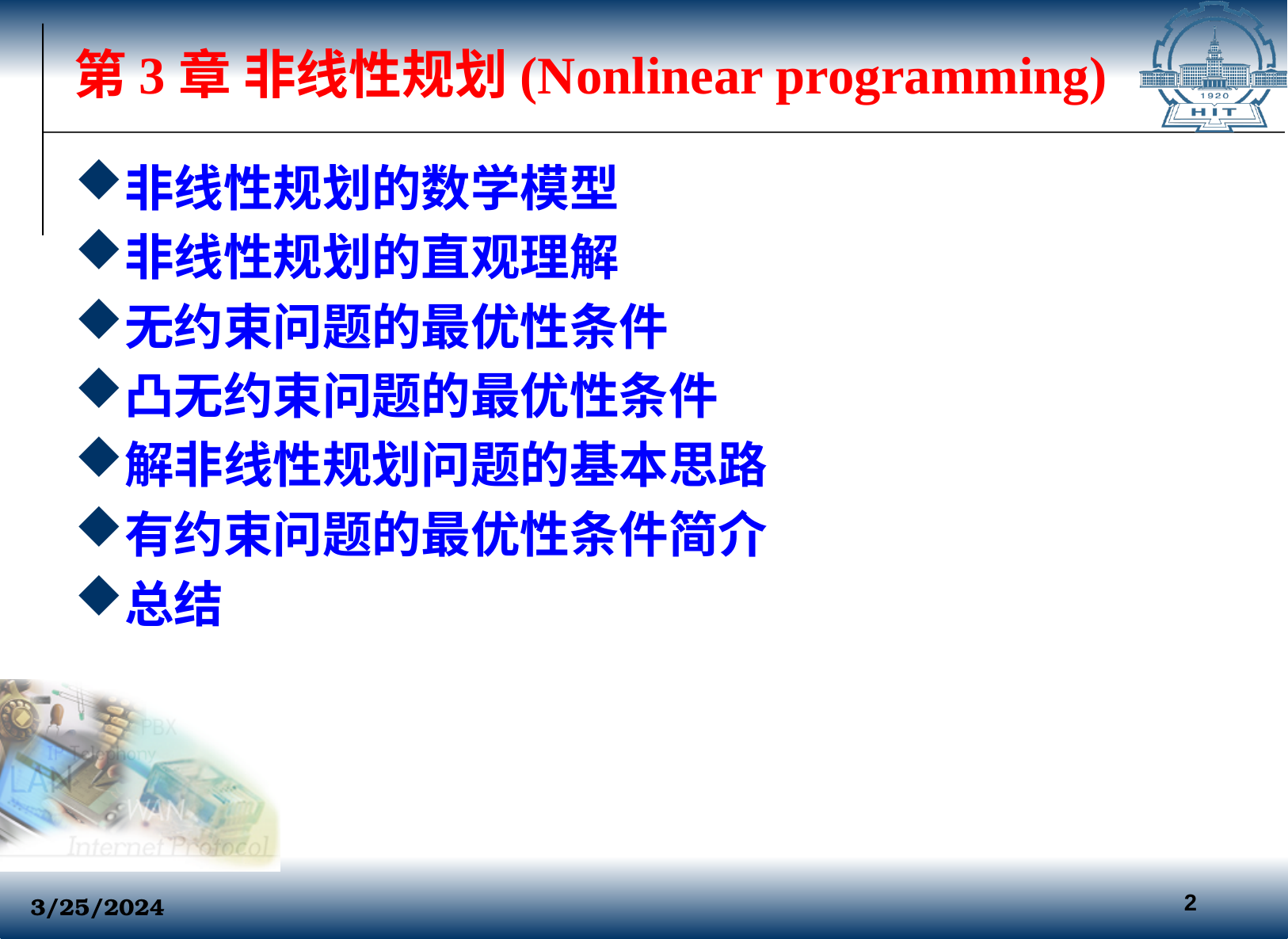

# 第3章 非线性规划(Nonlinear programming)
非线性规划的数学模型
非线性规划的直观理解
无约束问题的最优性条件
凸无约束问题的最优性条件
解非线性规划问题的基本思路
有约束问题的最优性条件简介
总结